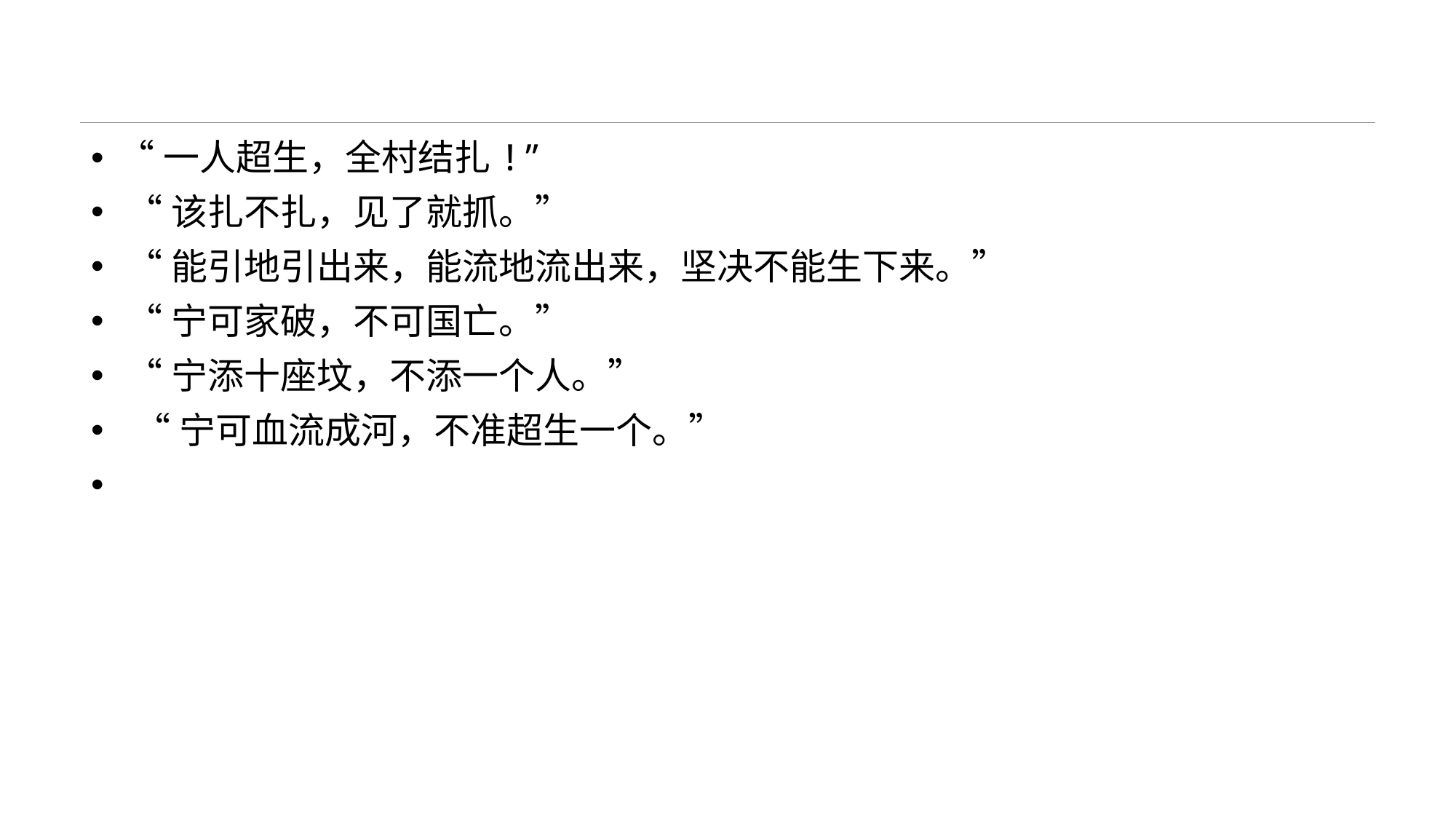

#
“一人超生，全村结扎!”
 “该扎不扎，见了就抓。”
 “能引地引出来，能流地流出来，坚决不能生下来。”
 “宁可家破，不可国亡。”
 “宁添十座坟，不添一个人。”
  “宁可血流成河，不准超生一个。”